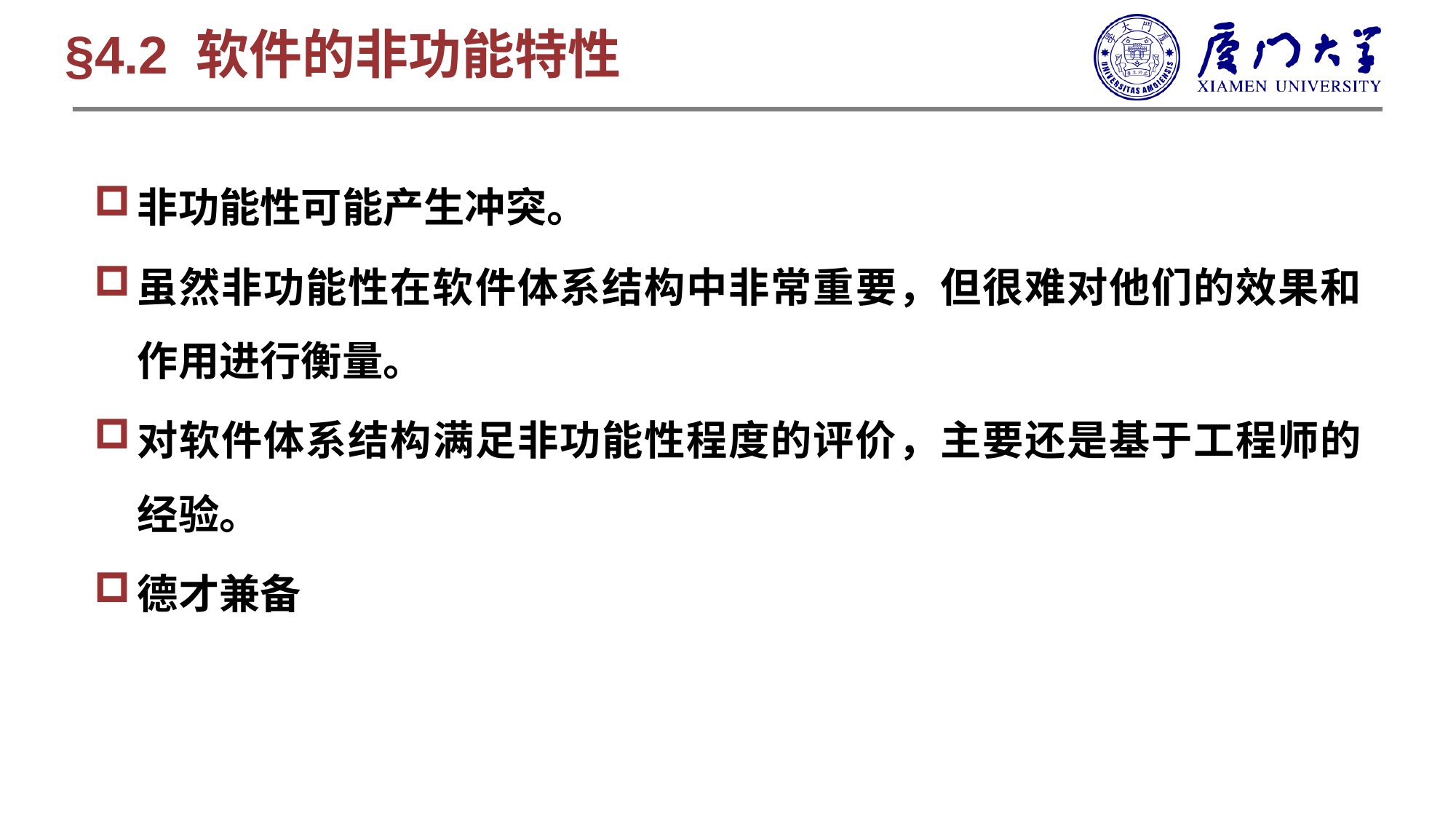

§4.2 软件的非功能特性
非功能性可能产生冲突。
虽然非功能性在软件体系结构中非常重要，但很难对他们的效果和作用进行衡量。
对软件体系结构满足非功能性程度的评价，主要还是基于工程师的经验。
德才兼备